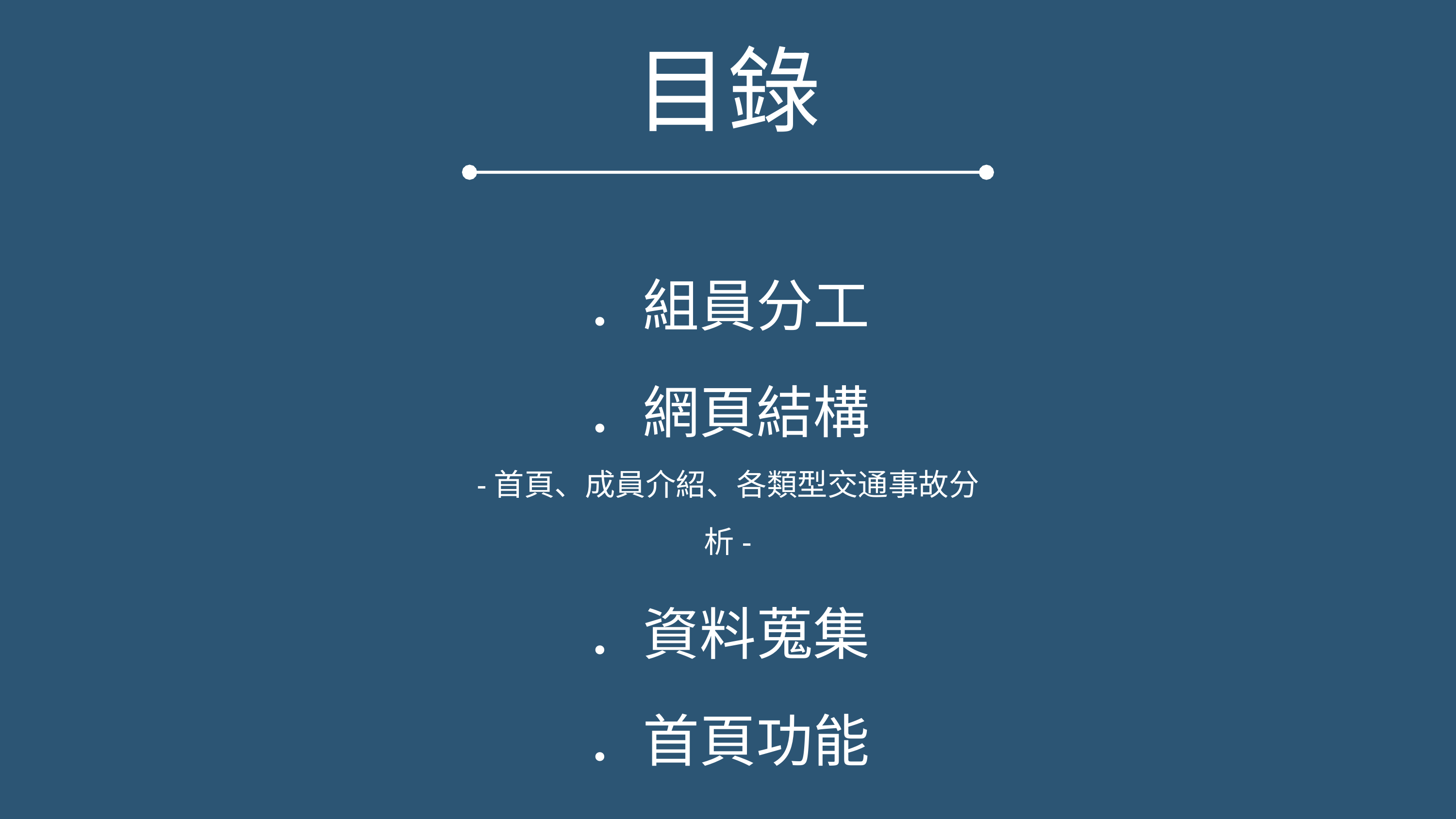

目錄

．組員分工
．網頁結構
-首頁、成員介紹、各類型交通事故分析-
．資料蒐集
．首頁功能